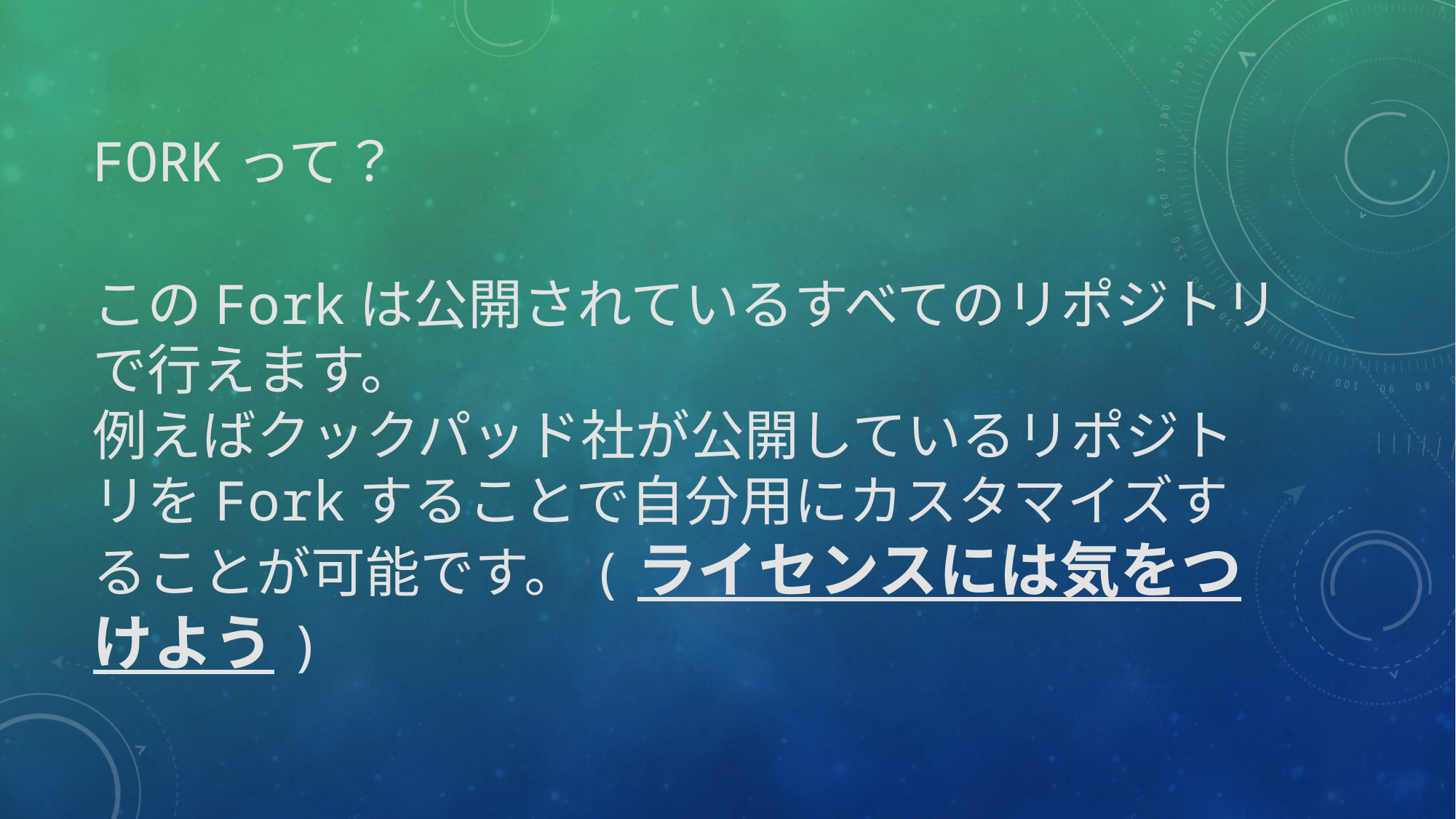

# Forkって？
このForkは公開されているすべてのリポジトリで行えます。
例えばクックパッド社が公開しているリポジトリをForkすることで自分用にカスタマイズすることが可能です。(ライセンスには気をつけよう)